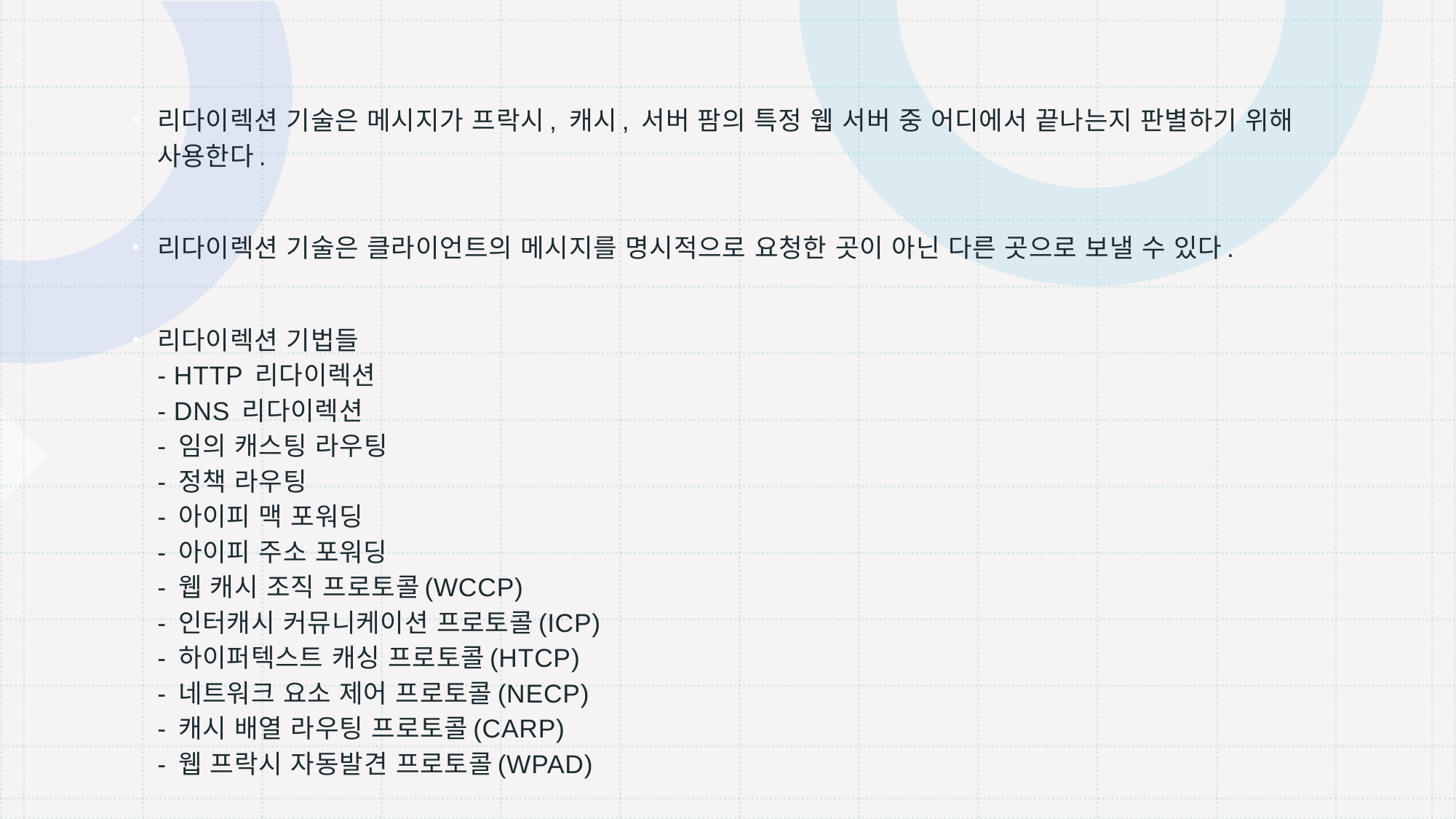

리다이렉션 기술은 메시지가 프락시, 캐시, 서버 팜의 특정 웹 서버 중 어디에서 끝나는지 판별하기 위해 사용한다.

리다이렉션 기술은 클라이언트의 메시지를 명시적으로 요청한 곳이 아닌 다른 곳으로 보낼 수 있다.

리다이렉션 기법들
- HTTP 리다이렉션
- DNS 리다이렉션
- 임의 캐스팅 라우팅
- 정책 라우팅
- 아이피 맥 포워딩
- 아이피 주소 포워딩
- 웹 캐시 조직 프로토콜(WCCP)
- 인터캐시 커뮤니케이션 프로토콜(ICP)
- 하이퍼텍스트 캐싱 프로토콜(HTCP)
- 네트워크 요소 제어 프로토콜(NECP)
- 캐시 배열 라우팅 프로토콜(CARP)
- 웹 프락시 자동발견 프로토콜(WPAD)